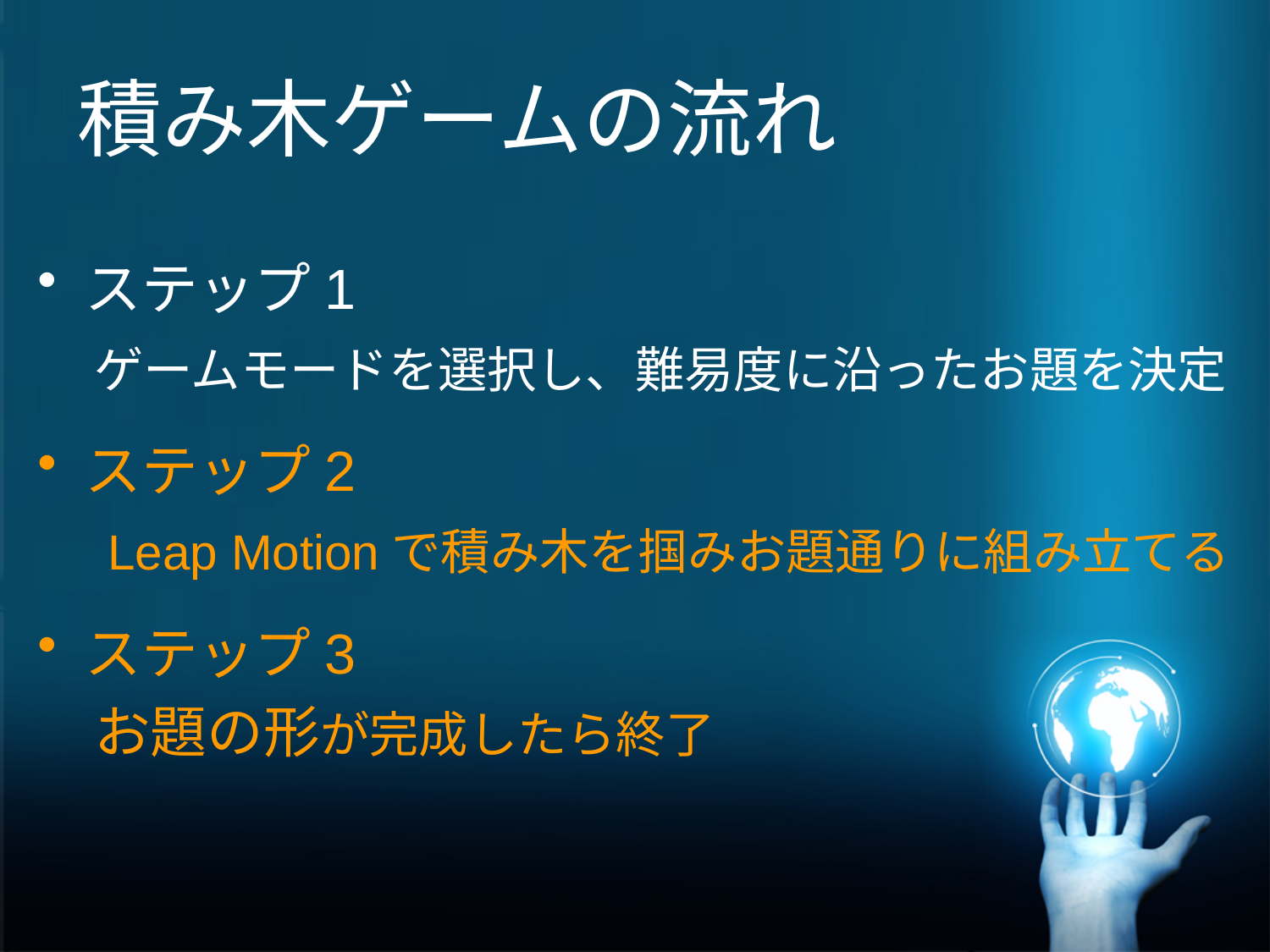

# 積み木ゲームの流れ
ステップ1
　ゲームモードを選択し、難易度に沿ったお題を決定

ステップ2
　Leap Motionで積み木を掴みお題通りに組み立てる

ステップ3
　お題の形が完成したら終了